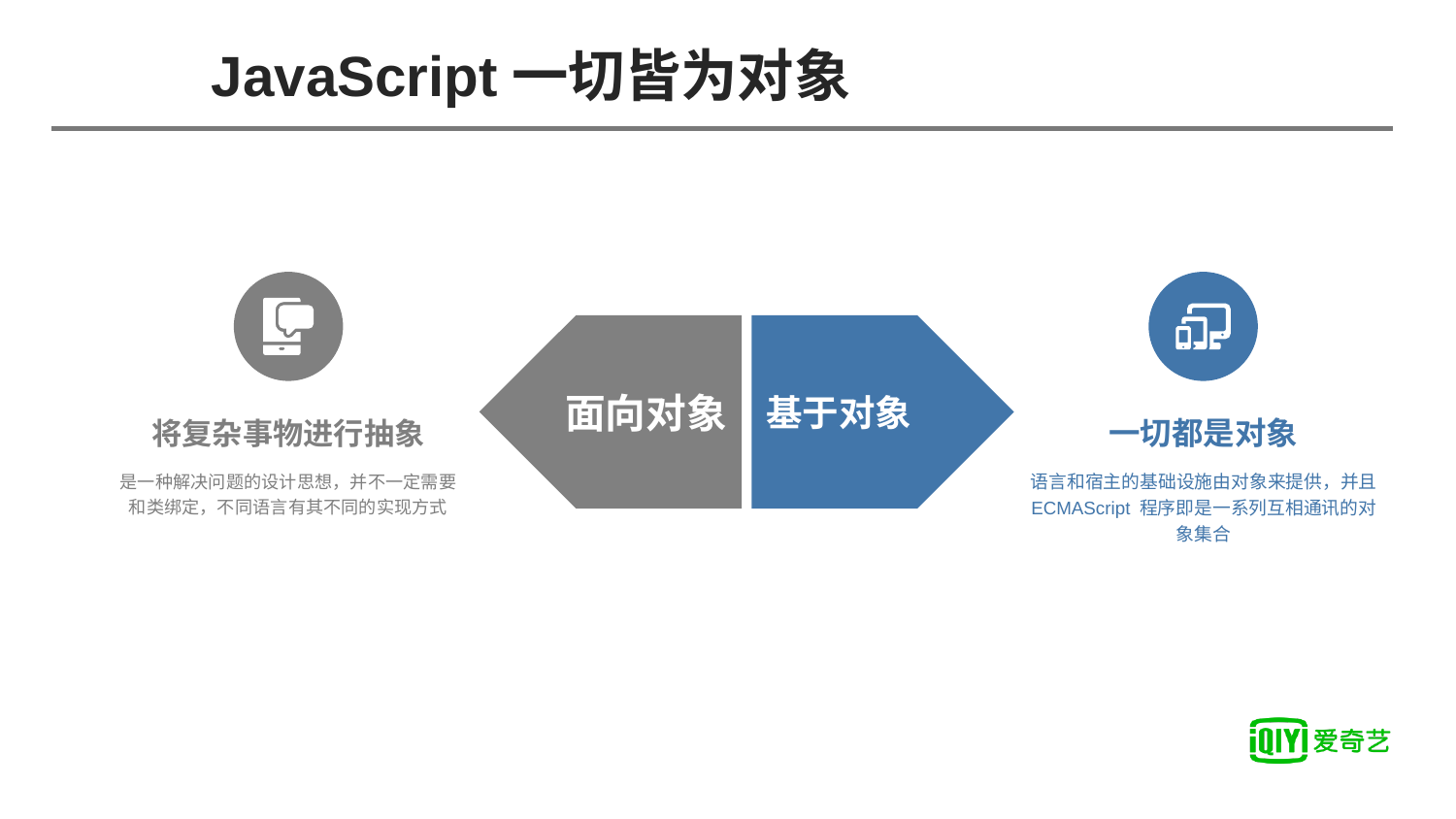

# JavaScript一切皆为对象

面向对象
基于对象
一切都是对象
将复杂事物进行抽象
语言和宿主的基础设施由对象来提供，并且 ECMAScript 程序即是一系列互相通讯的对象集合
是一种解决问题的设计思想，并不一定需要和类绑定，不同语言有其不同的实现方式